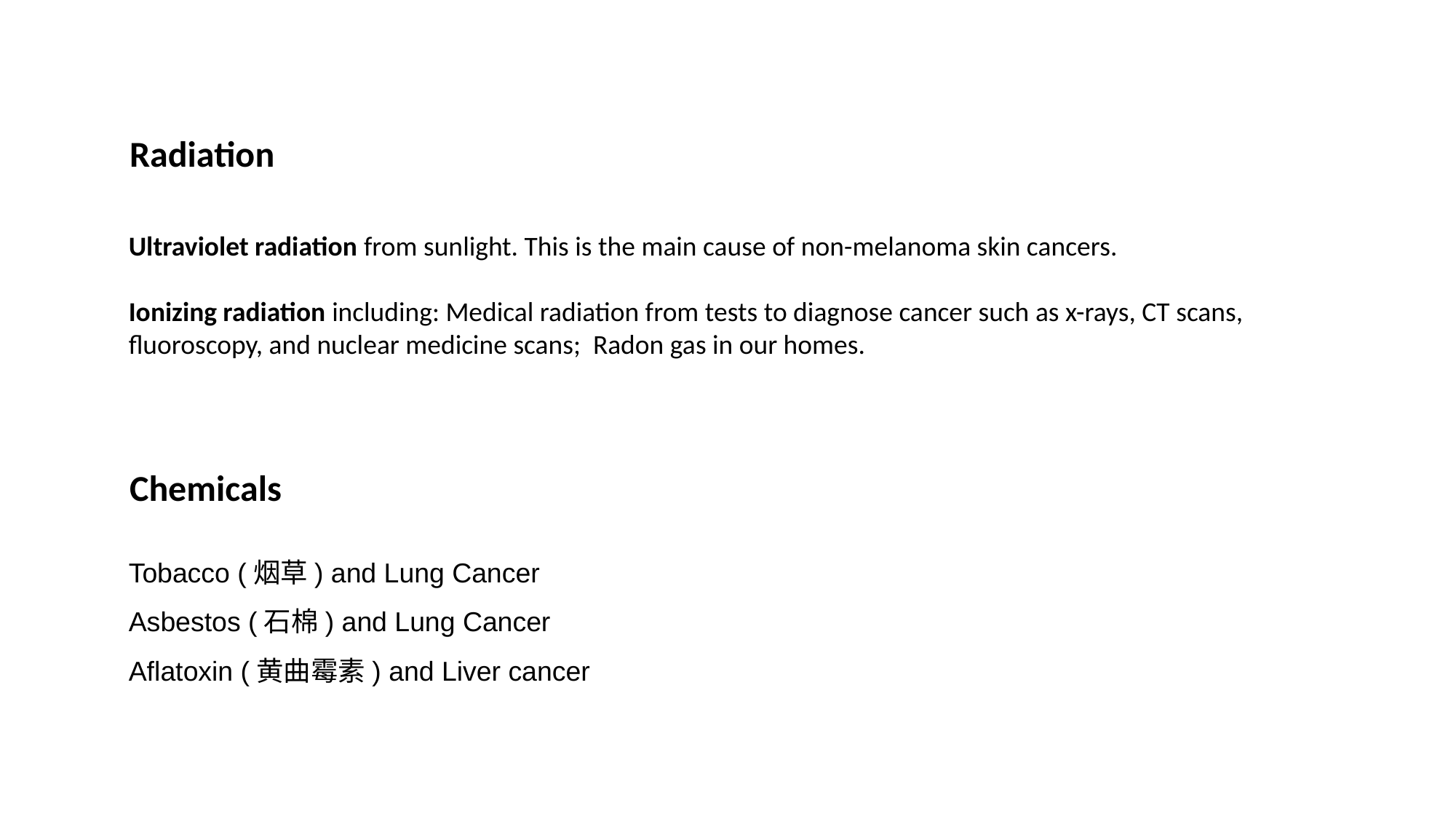

Radiation
Ultraviolet radiation from sunlight. This is the main cause of non-melanoma skin cancers.

Ionizing radiation including: Medical radiation from tests to diagnose cancer such as x-rays, CT scans, fluoroscopy, and nuclear medicine scans;  Radon gas in our homes.
Chemicals
Tobacco (烟草) and Lung Cancer
Asbestos (石棉) and Lung Cancer
Aflatoxin (黄曲霉素) and Liver cancer